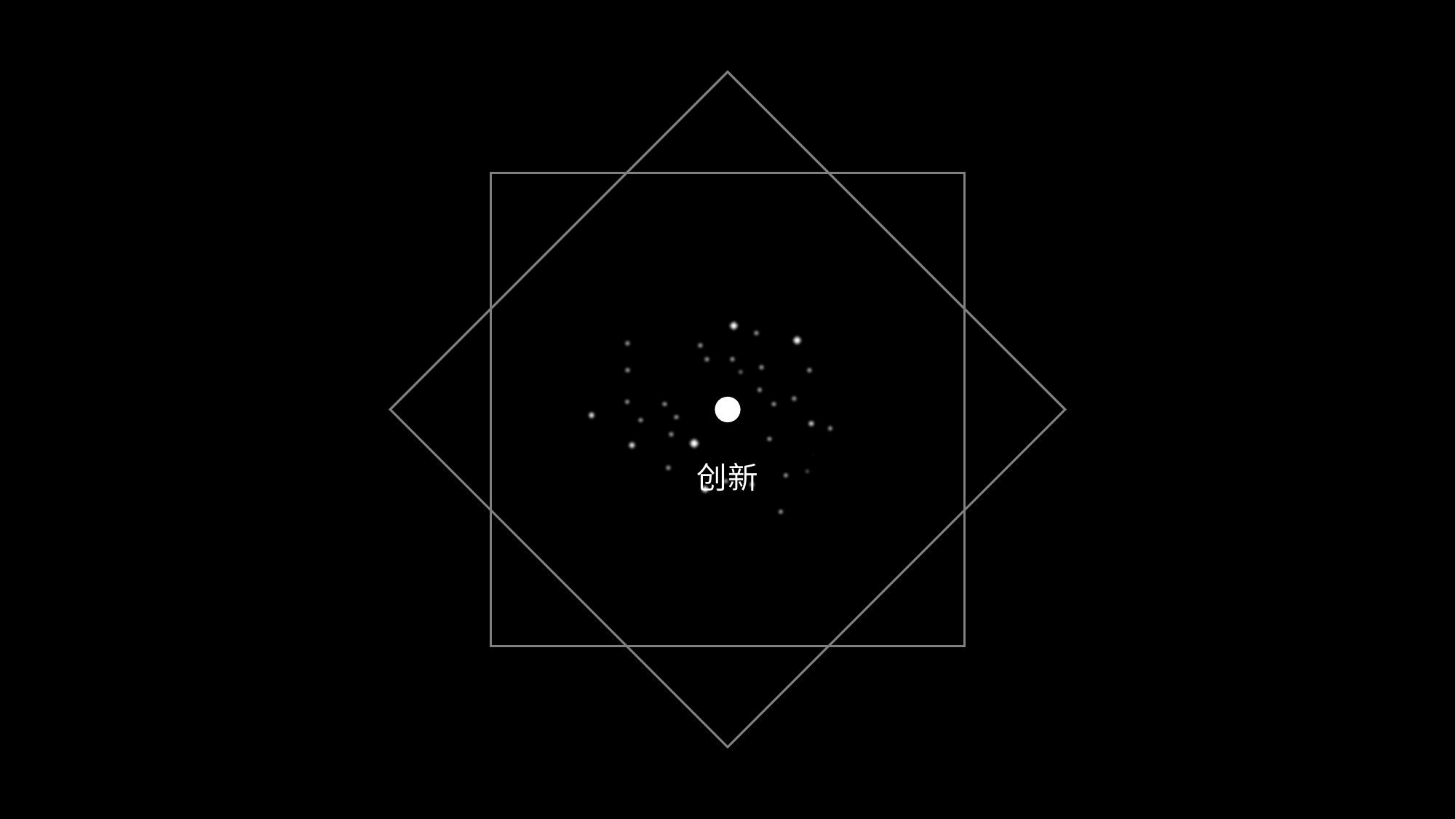

M

如果都保持不变
超越众人
又让我们如何
四十年经典游戏

所以，生活需要

创新